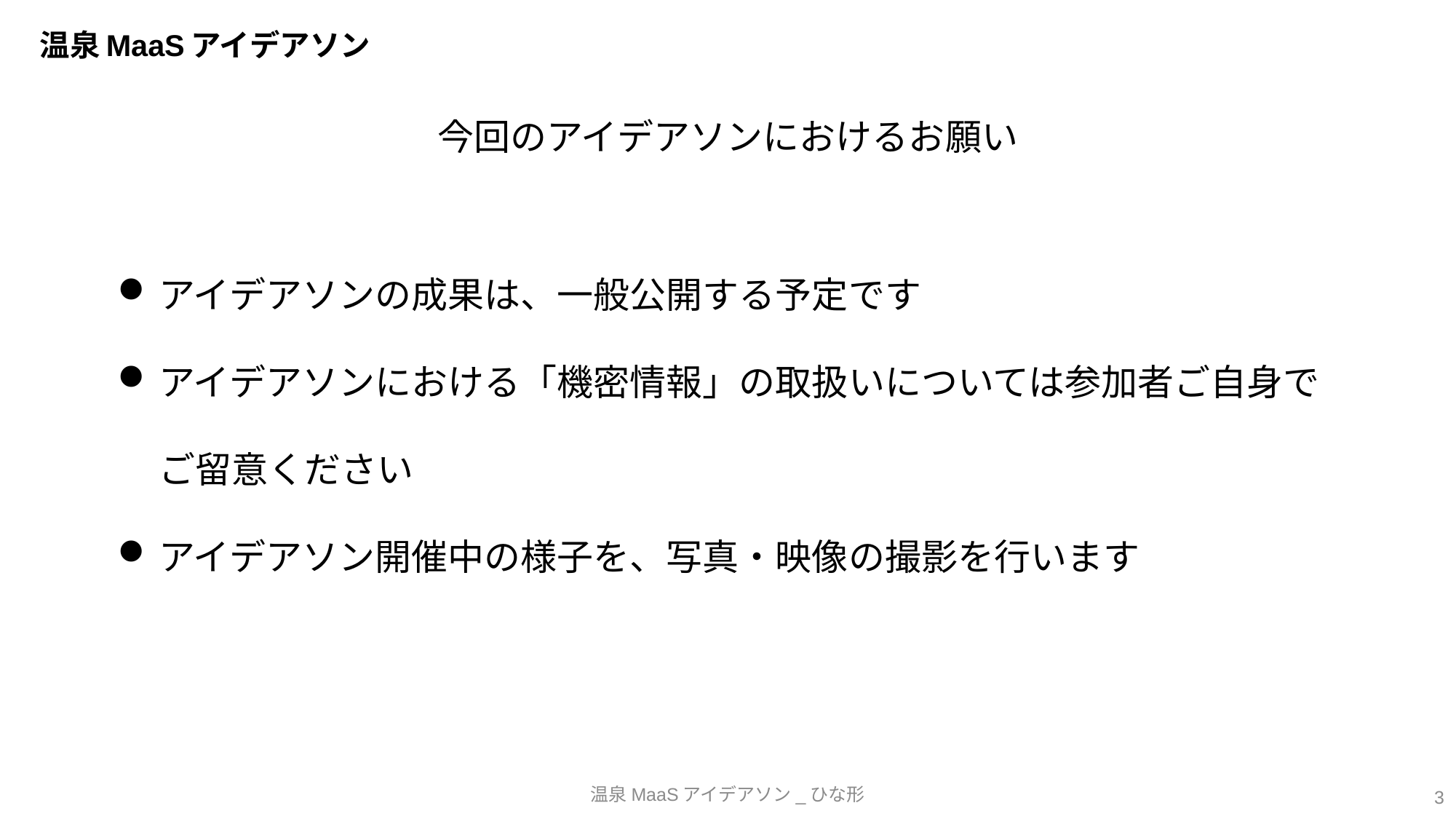

# 温泉MaaSアイデアソン
今回のアイデアソンにおけるお願い
アイデアソンの成果は、一般公開する予定です
アイデアソンにおける「機密情報」の取扱いについては参加者ご自身でご留意ください
アイデアソン開催中の様子を、写真・映像の撮影を行います

温泉MaaSアイデアソン_ひな形
3